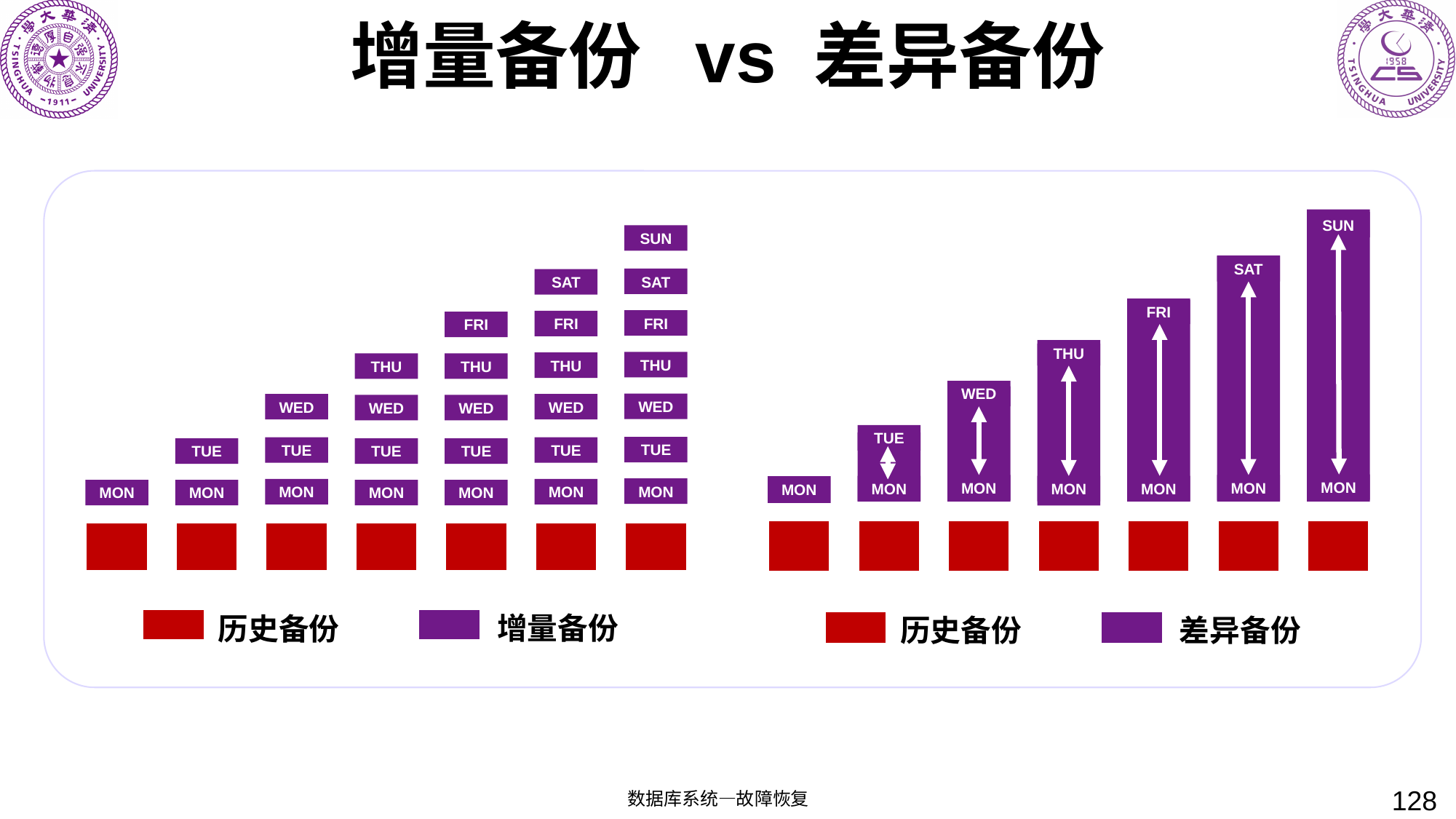

# 增量备份 vs 差异备份

SUN
SUN

SAT
SAT
SAT
FRI

FRI
FRI
FRI
THU

THU
THU
THU
THU
WED

WED
WED
WED
WED
WED
TUE

TUE
TUE
TUE
TUE
TUE
TUE
MON
MON
MON
MON
MON
MON
MON
MON
MON
MON
MON
MON
MON
MON

增量备份
历史备份
差异备份
历史备份

128
数据库系统—故障恢复